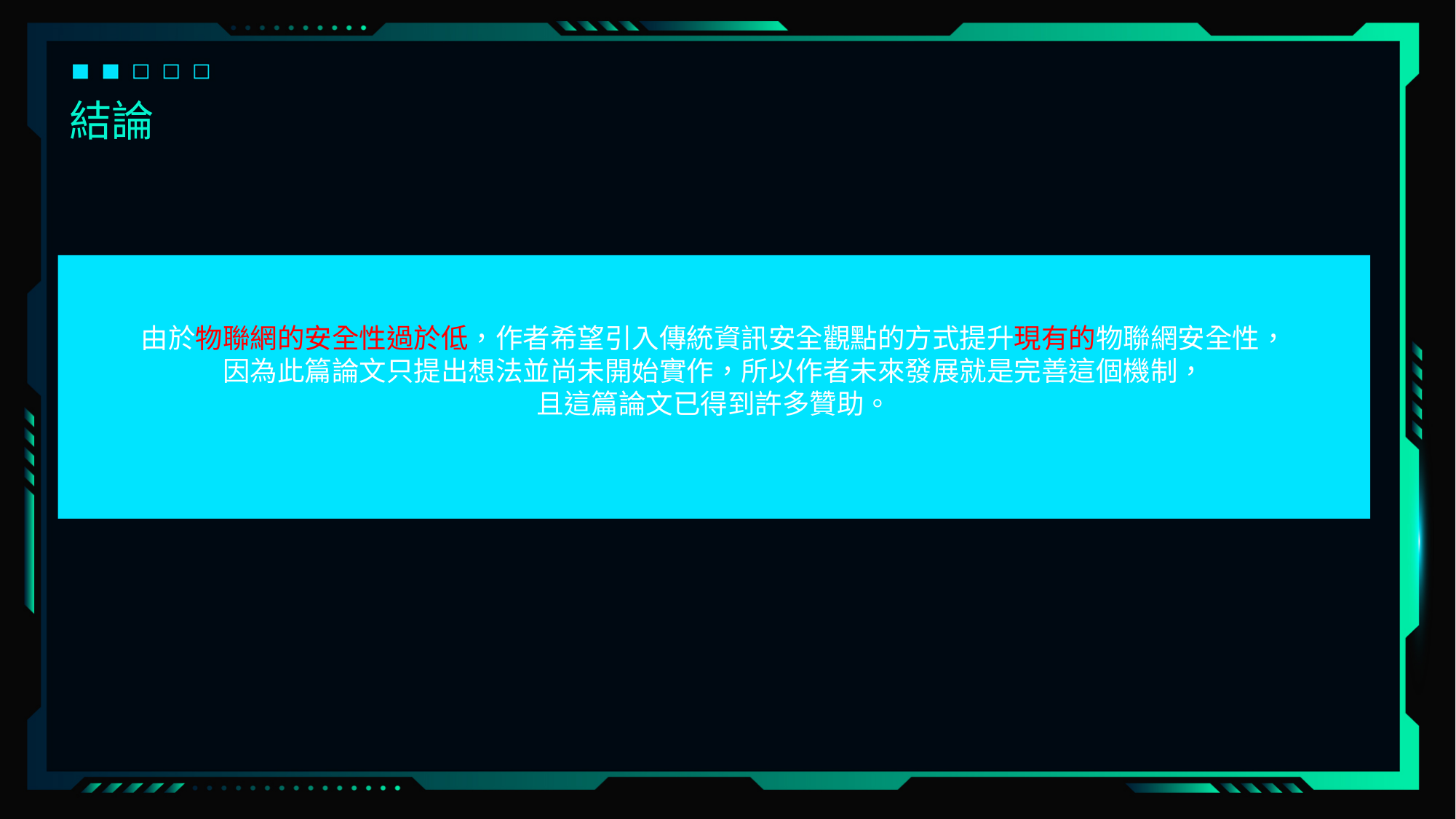

結論
由於物聯網的安全性過於低，作者希望引入傳統資訊安全觀點的方式提升現有的物聯網安全性，
因為此篇論文只提出想法並尚未開始實作，所以作者未來發展就是完善這個機制，
且這篇論文已得到許多贊助。